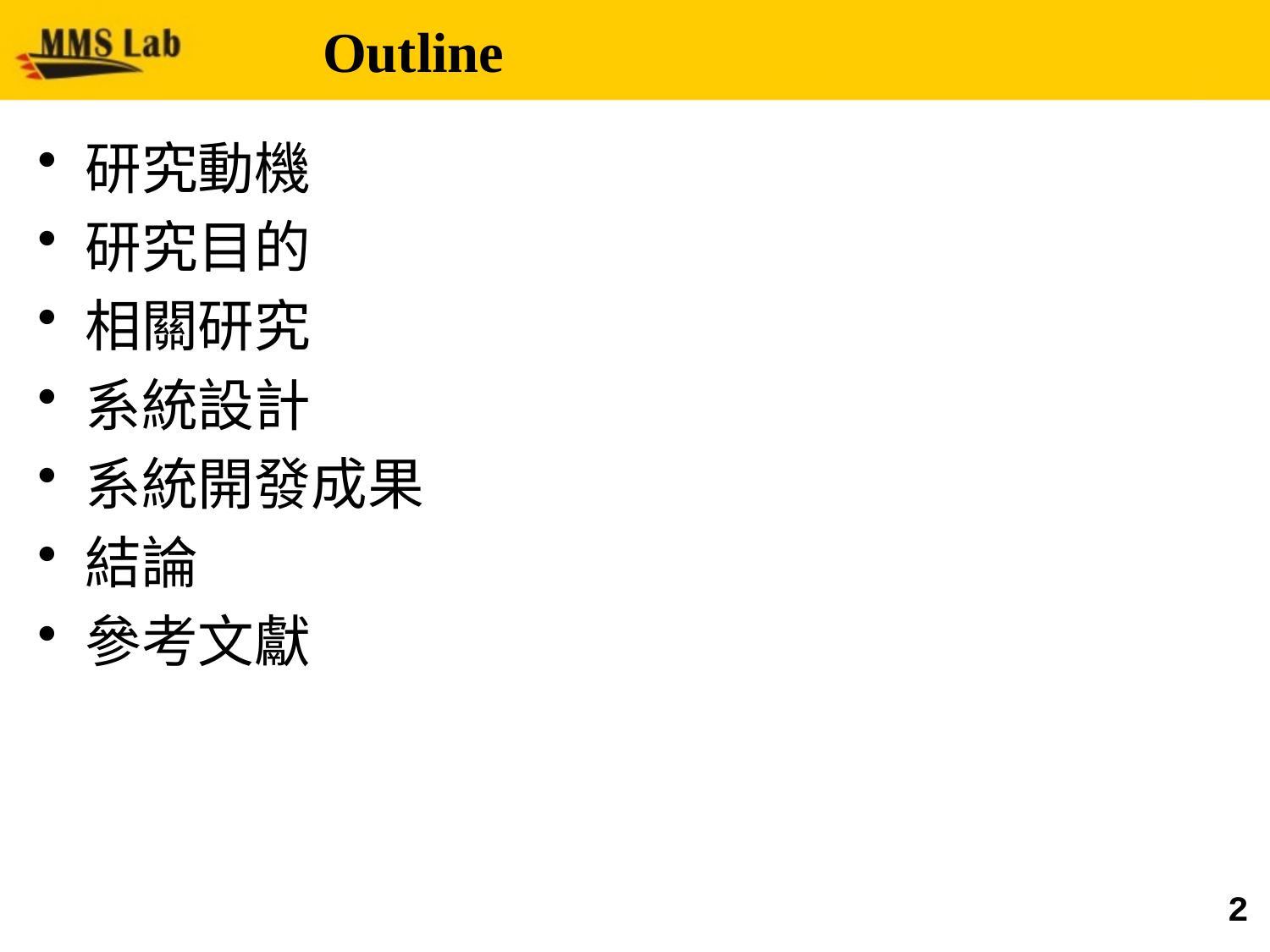

# Outline
研究動機
研究目的
相關研究
系統設計
系統開發成果
結論
參考文獻
2